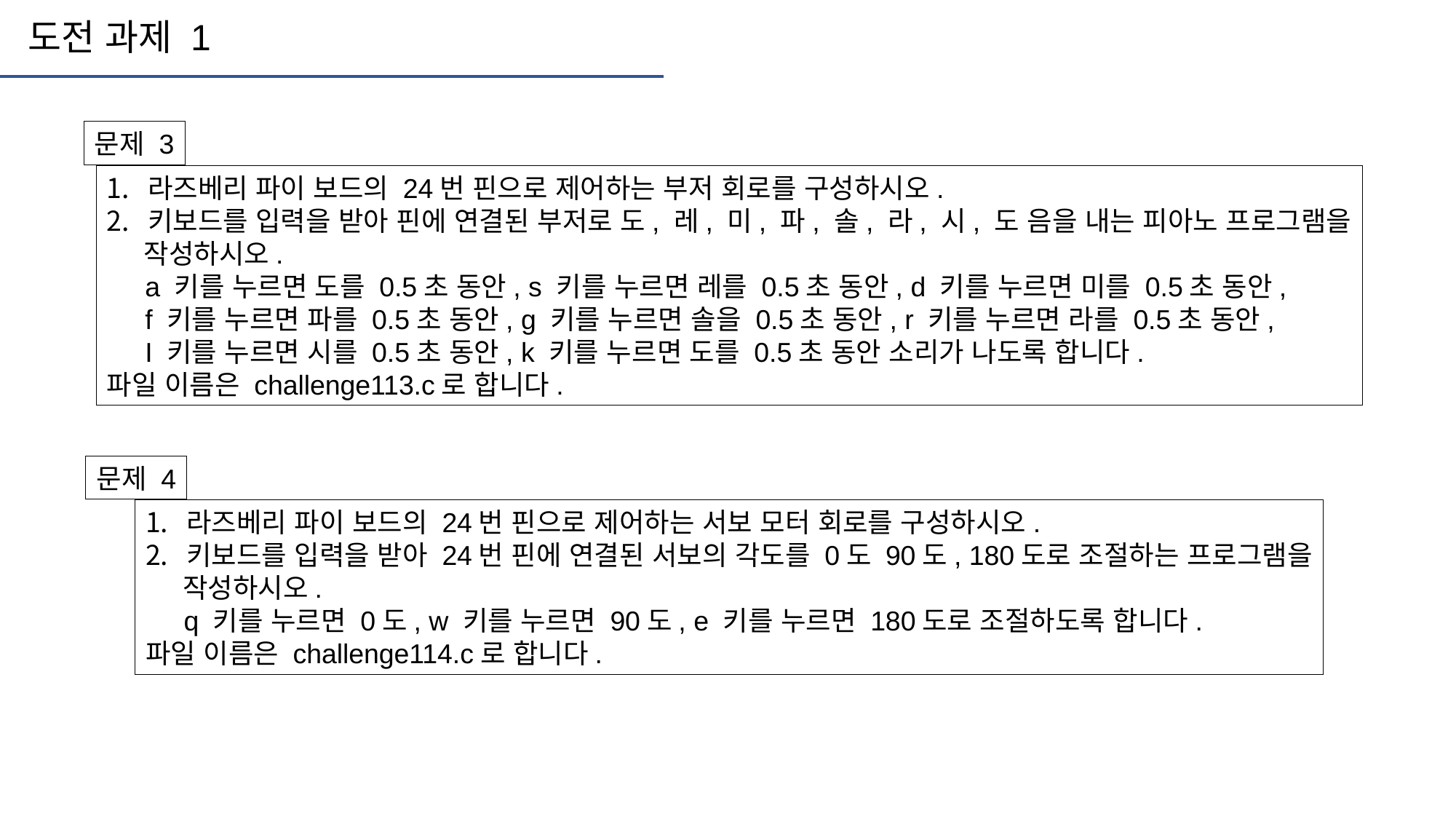

도전 과제 1
문제 3
라즈베리 파이 보드의 24번 핀으로 제어하는 부저 회로를 구성하시오.
키보드를 입력을 받아 핀에 연결된 부저로 도, 레, 미, 파, 솔, 라, 시, 도 음을 내는 피아노 프로그램을
    작성하시오.
     a 키를 누르면 도를 0.5초 동안, s 키를 누르면 레를 0.5초 동안, d 키를 누르면 미를 0.5초 동안,
     f 키를 누르면 파를 0.5초 동안, g 키를 누르면 솔을 0.5초 동안, r 키를 누르면 라를 0.5초 동안,
     I 키를 누르면 시를 0.5초 동안, k 키를 누르면 도를 0.5초 동안 소리가 나도록 합니다.
파일 이름은 challenge113.c로 합니다.
문제 4
라즈베리 파이 보드의 24번 핀으로 제어하는 서보 모터 회로를 구성하시오.
키보드를 입력을 받아 24번 핀에 연결된 서보의 각도를 0도 90도, 180도로 조절하는 프로그램을
    작성하시오.
     q 키를 누르면 0도, w 키를 누르면 90도, e 키를 누르면 180도로 조절하도록 합니다.
파일 이름은 challenge114.c로 합니다.